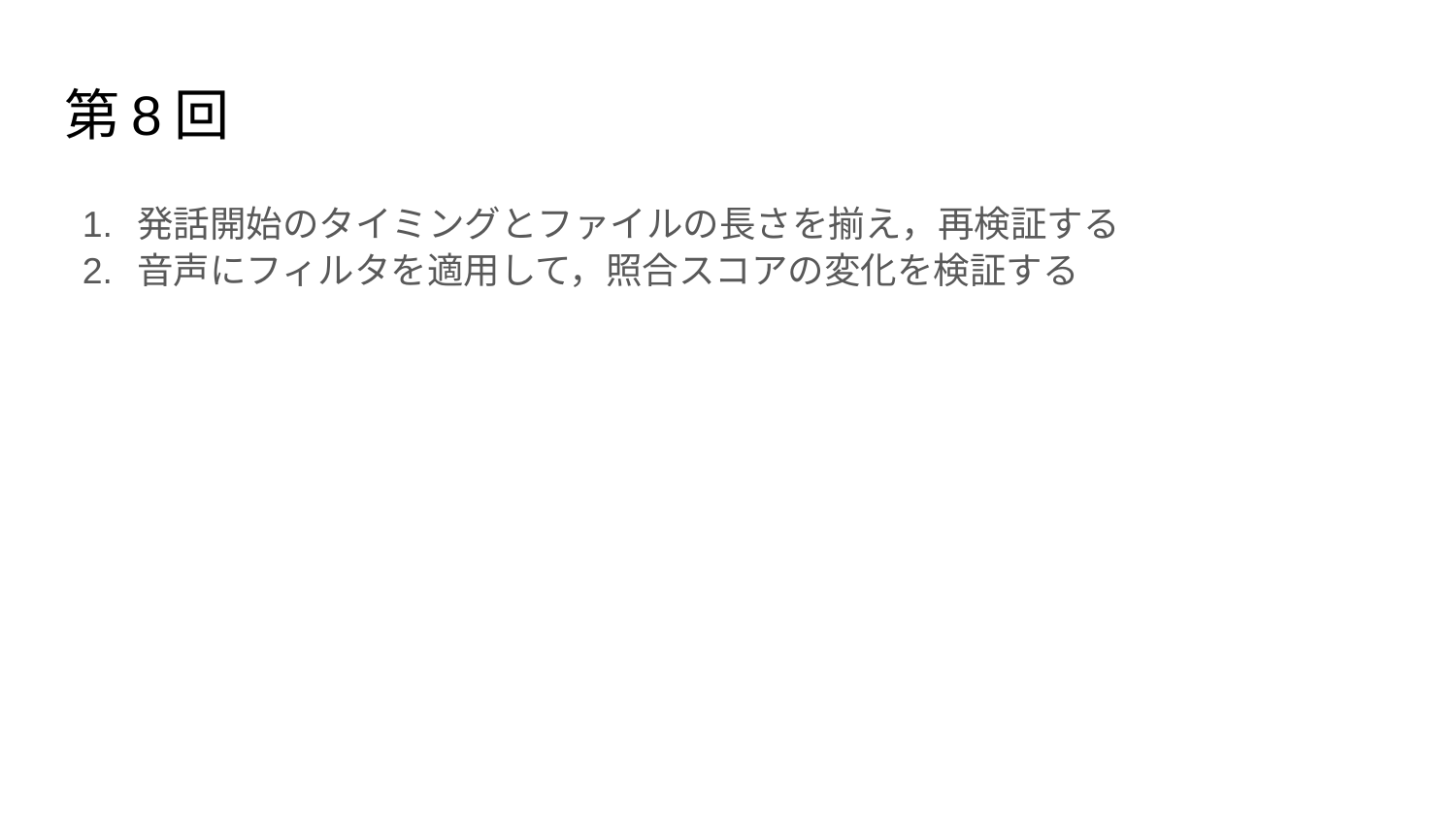

# 第8回
発話開始のタイミングとファイルの長さを揃え，再検証する
音声にフィルタを適用して，照合スコアの変化を検証する